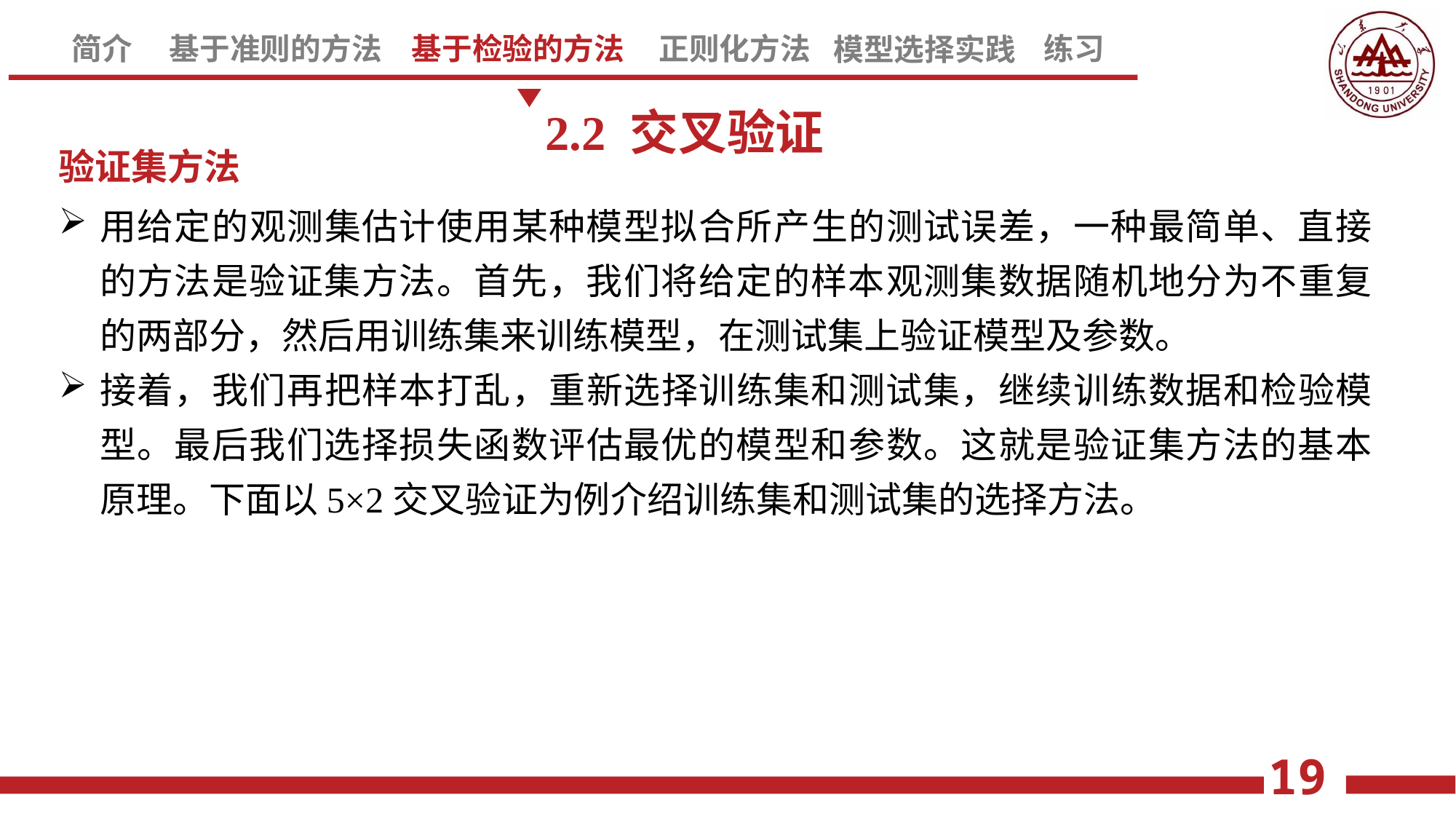

2.2 交叉验证
验证集方法
用给定的观测集估计使用某种模型拟合所产生的测试误差，一种最简单、直接 的方法是验证集方法。首先，我们将给定的样本观测集数据随机地分为不重复的两部分，然后用训练集来训练模型，在测试集上验证模型及参数。
接着，我们再把样本打乱，重新选择训练集和测试集，继续训练数据和检验模型。最后我们选择损失函数评估最优的模型和参数。这就是验证集方法的基本原理。下面以5×2交叉验证为例介绍训练集和测试集的选择方法。